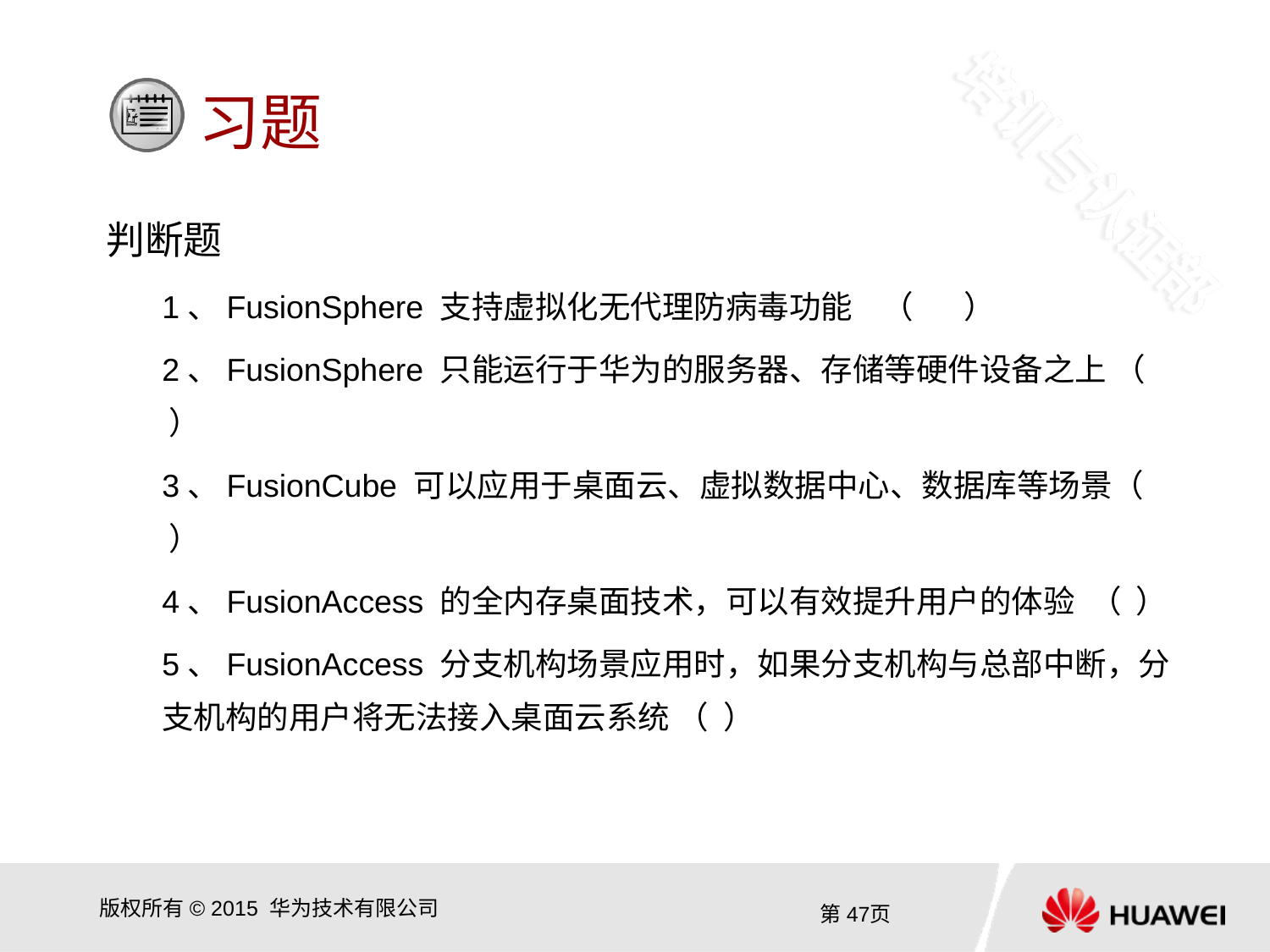

判断题
1、FusionSphere 支持虚拟化无代理防病毒功能    （       ）
2、FusionSphere 只能运行于华为的服务器、存储等硬件设备之上 （    ）
3、FusionCube 可以应用于桌面云、虚拟数据中心、数据库等场景（    ）
4、FusionAccess 的全内存桌面技术，可以有效提升用户的体验  （  ）
5、FusionAccess 分支机构场景应用时，如果分支机构与总部中断，分支机构的用户将无法接入桌面云系统 （  ）